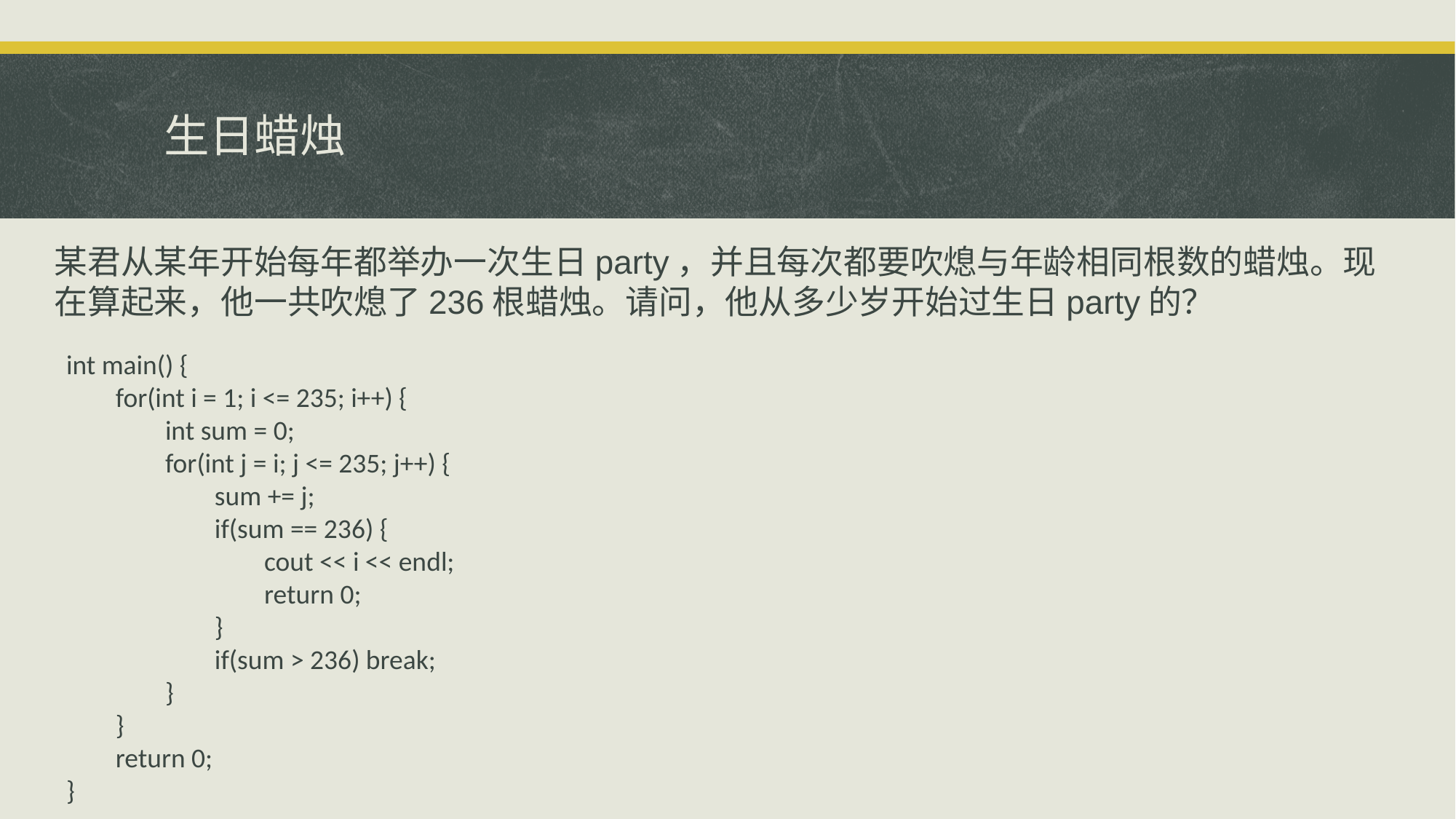

# 生日蜡烛
某君从某年开始每年都举办一次生日party，并且每次都要吹熄与年龄相同根数的蜡烛。现在算起来，他一共吹熄了236根蜡烛。请问，他从多少岁开始过生日party的？

int main() {
        for(int i = 1; i <= 235; i++) {
                int sum = 0;
                for(int j = i; j <= 235; j++) {
                        sum += j;
                        if(sum == 236) {
                                cout << i << endl;
                                return 0;
                        }
                        if(sum > 236) break;
                }
        }
        return 0;
}